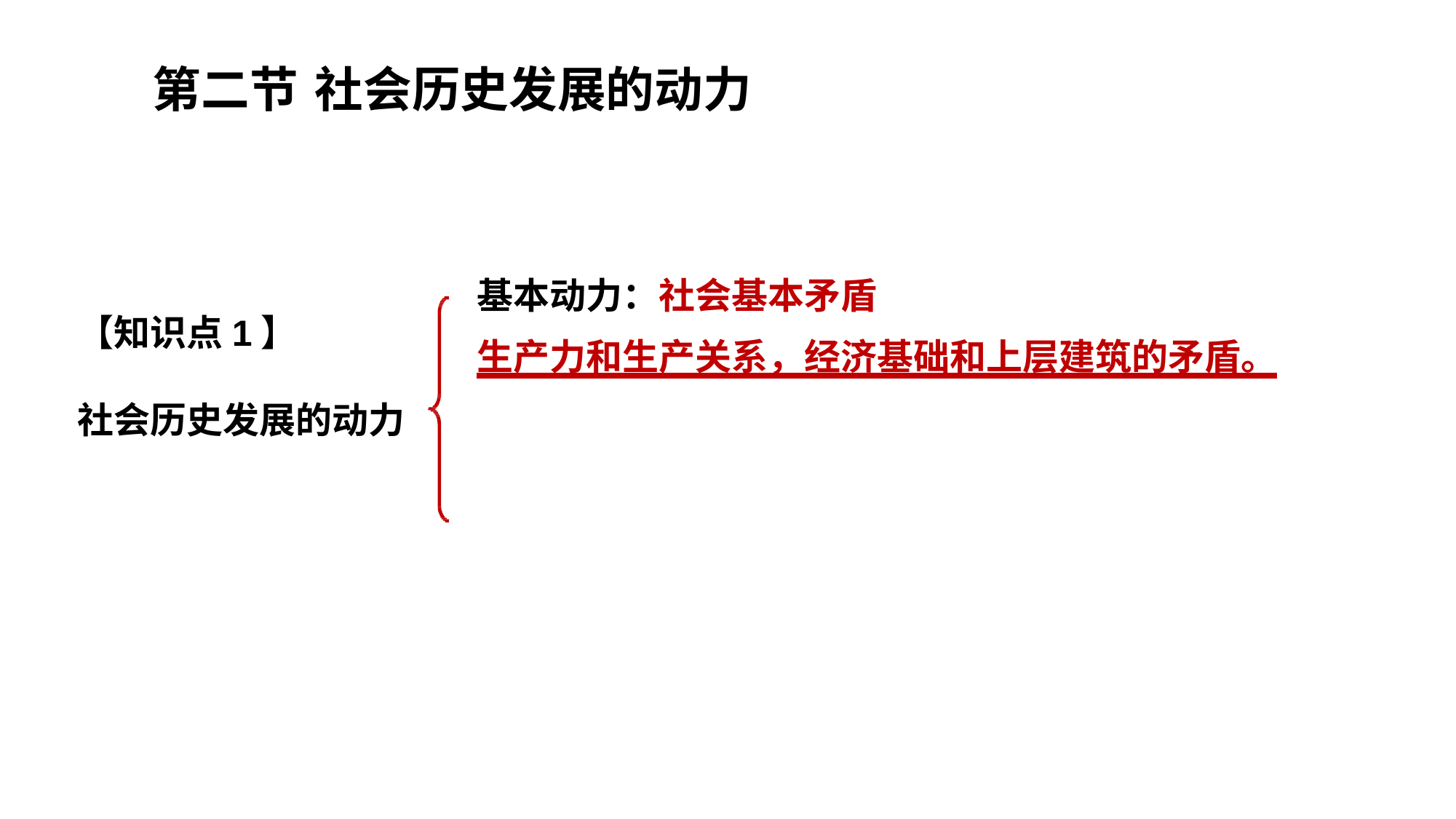

第二节	 社会历史发展的动力
基本动力：社会基本矛盾

【知识点1】

社会历史发展的动力
生产力和生产关系，经济基础和上层建筑的矛盾。